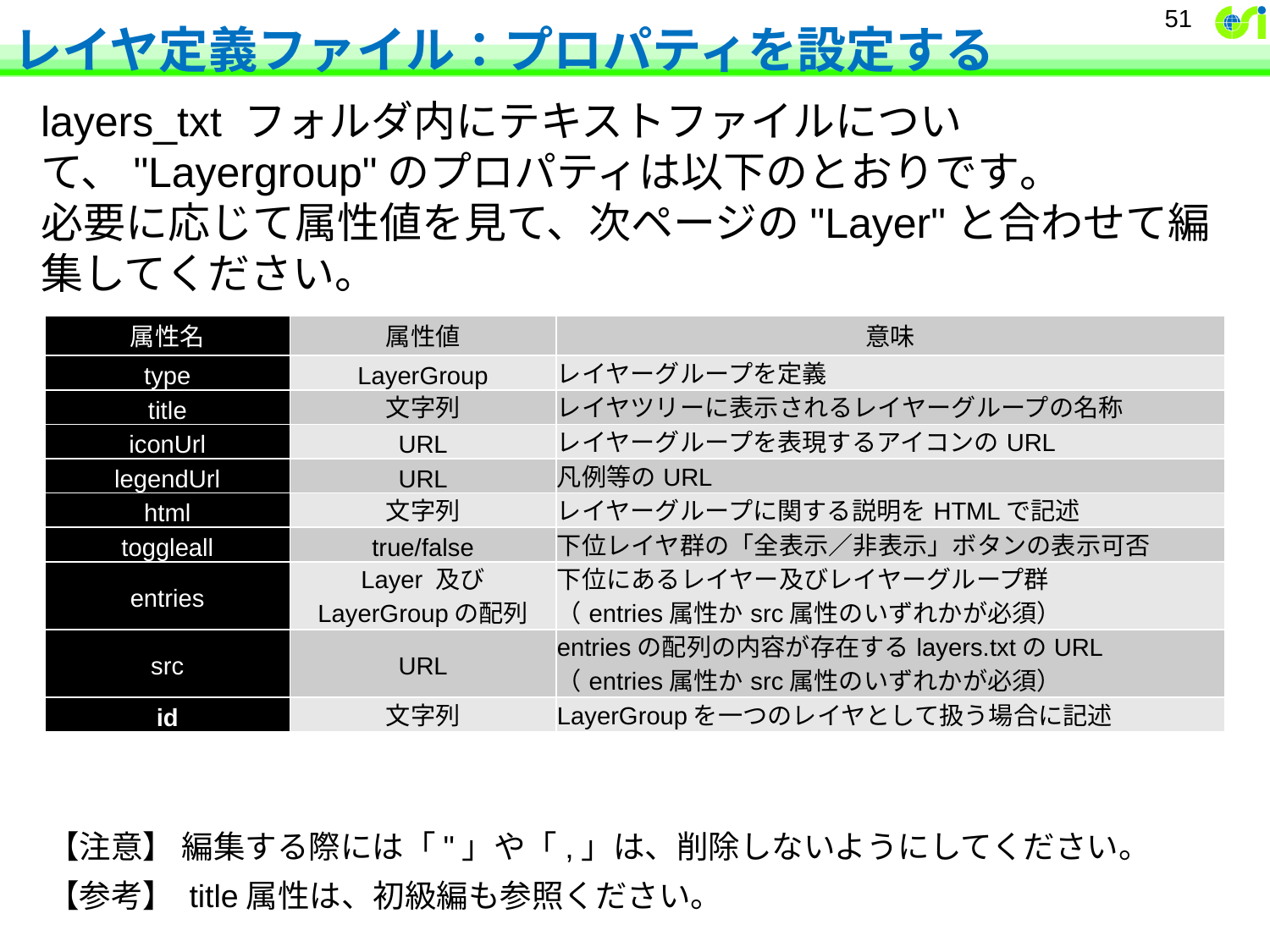

# レイヤ定義ファイル：プロパティを設定する
51
layers_txt フォルダ内にテキストファイルについて、"Layergroup"のプロパティは以下のとおりです。
必要に応じて属性値を見て、次ページの"Layer"と合わせて編集してください。
| 属性名 | 属性値 | 意味 |
| --- | --- | --- |
| type | LayerGroup | レイヤーグループを定義 |
| title | 文字列 | レイヤツリーに表示されるレイヤーグループの名称 |
| iconUrl | URL | レイヤーグループを表現するアイコンのURL |
| legendUrl | URL | 凡例等のURL |
| html | 文字列 | レイヤーグループに関する説明をHTMLで記述 |
| toggleall | true/false | 下位レイヤ群の「全表示／非表示」ボタンの表示可否 |
| entries | Layer 及び LayerGroupの配列 | 下位にあるレイヤー及びレイヤーグループ群 （entries属性かsrc属性のいずれかが必須） |
| src | URL | entriesの配列の内容が存在するlayers.txtのURL （entries属性かsrc属性のいずれかが必須） |
| id | 文字列 | LayerGroupを一つのレイヤとして扱う場合に記述 |
【注意】 編集する際には「"」や「,」は、削除しないようにしてください。
【参考】 title属性は、初級編も参照ください。